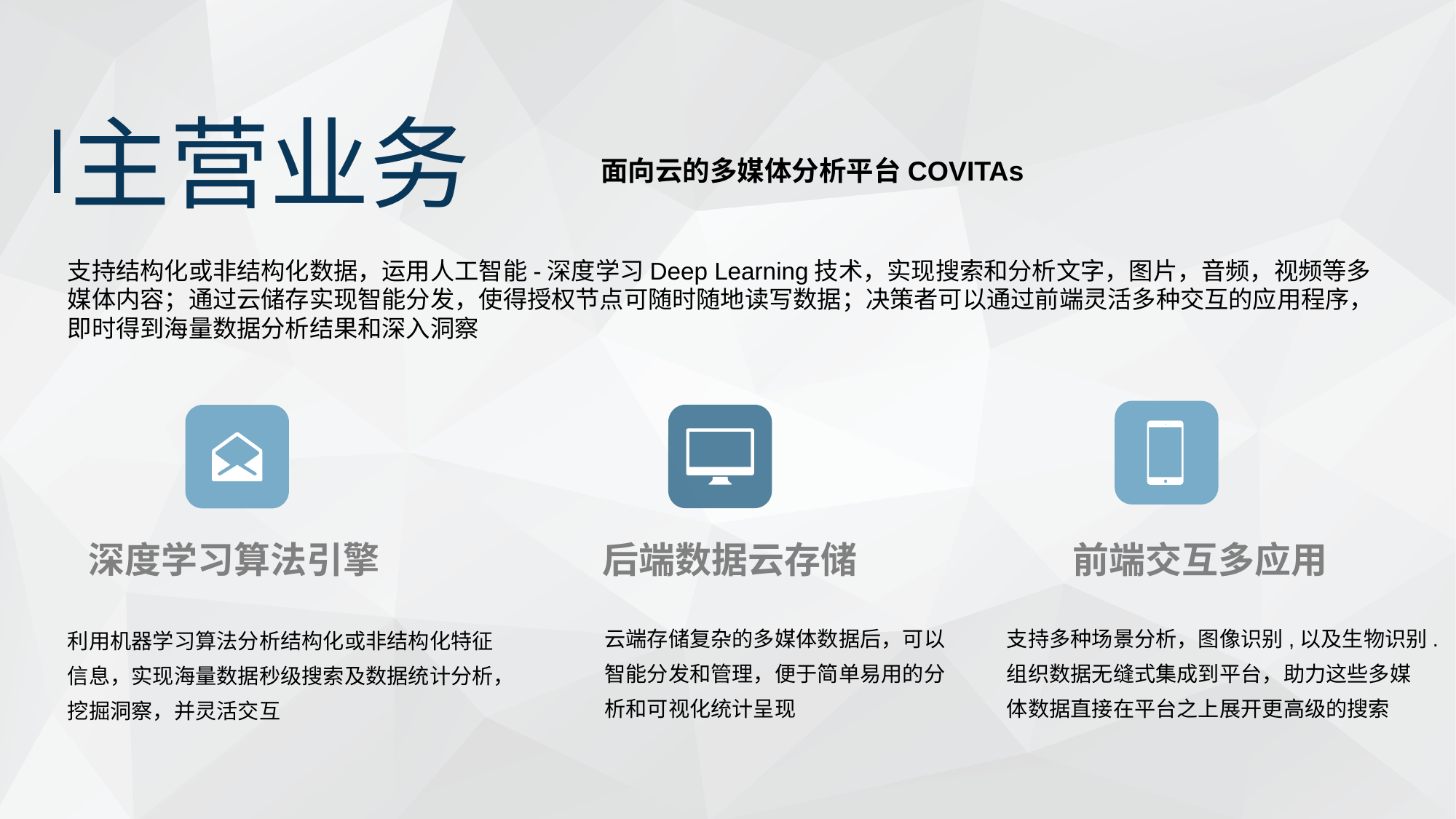

主营业务
面向云的多媒体分析平台COVITAs
支持结构化或非结构化数据，运用人工智能-深度学习Deep Learning技术，实现搜索和分析文字，图片，音频，视频等多媒体内容；通过云储存实现智能分发，使得授权节点可随时随地读写数据；决策者可以通过前端灵活多种交互的应用程序，即时得到海量数据分析结果和深入洞察

深度学习算法引擎
后端数据云存储
前端交互多应用
云端存储复杂的多媒体数据后，可以智能分发和管理，便于简单易用的分析和可视化统计呈现
支持多种场景分析，图像识别,以及生物识别.组织数据无缝式集成到平台，助力这些多媒体数据直接在平台之上展开更高级的搜索
利用机器学习算法分析结构化或非结构化特征信息，实现海量数据秒级搜索及数据统计分析，挖掘洞察，并灵活交互